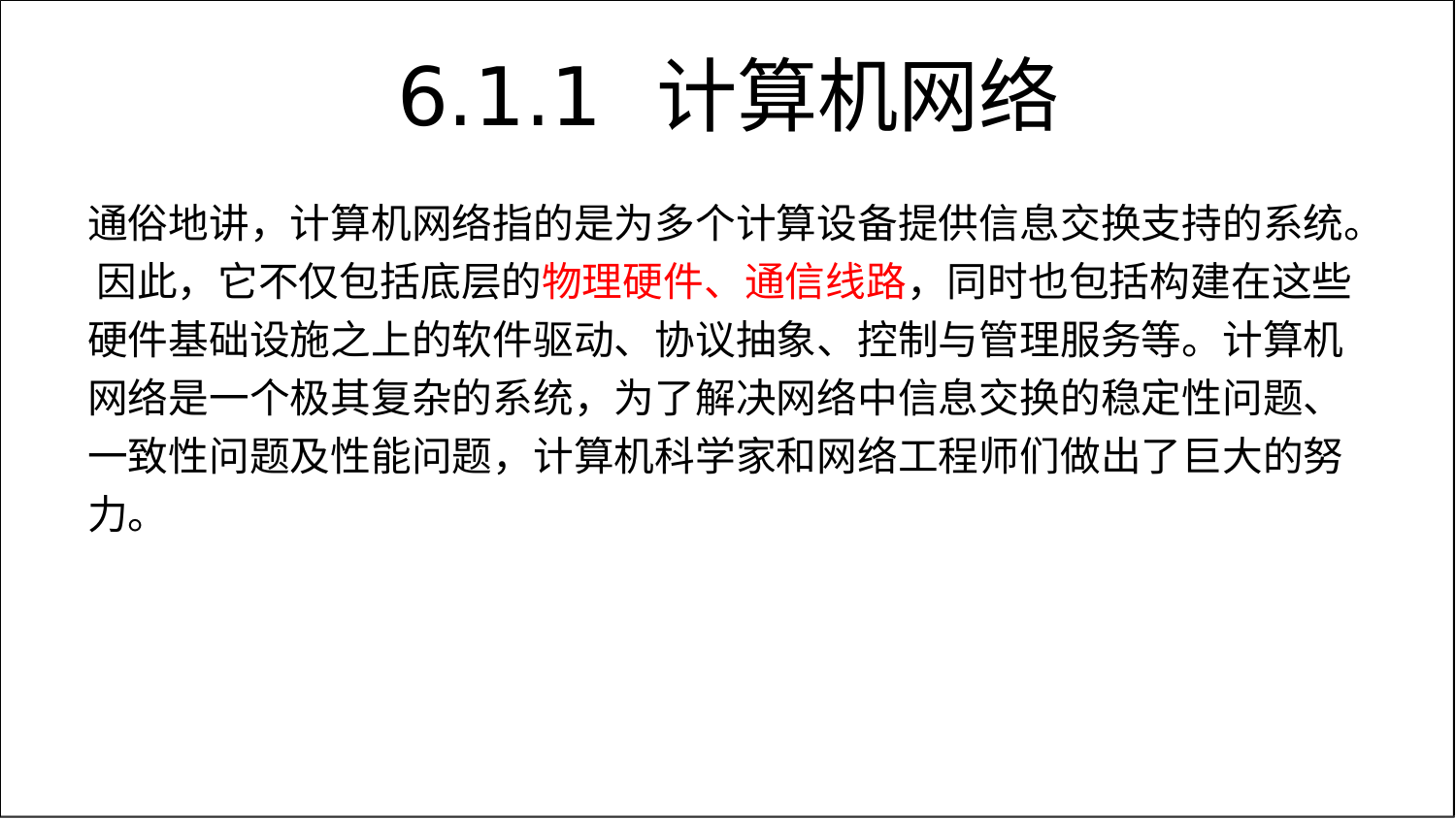

# 6.1.1	计算机网络
通俗地讲，计算机网络指的是为多个计算设备提供信息交换支持的系统。 因此，它不仅包括底层的物理硬件、通信线路，同时也包括构建在这些 硬件基础设施之上的软件驱动、协议抽象、控制与管理服务等。计算机 网络是一个极其复杂的系统，为了解决网络中信息交换的稳定性问题、 一致性问题及性能问题，计算机科学家和网络工程师们做出了巨大的努 力。